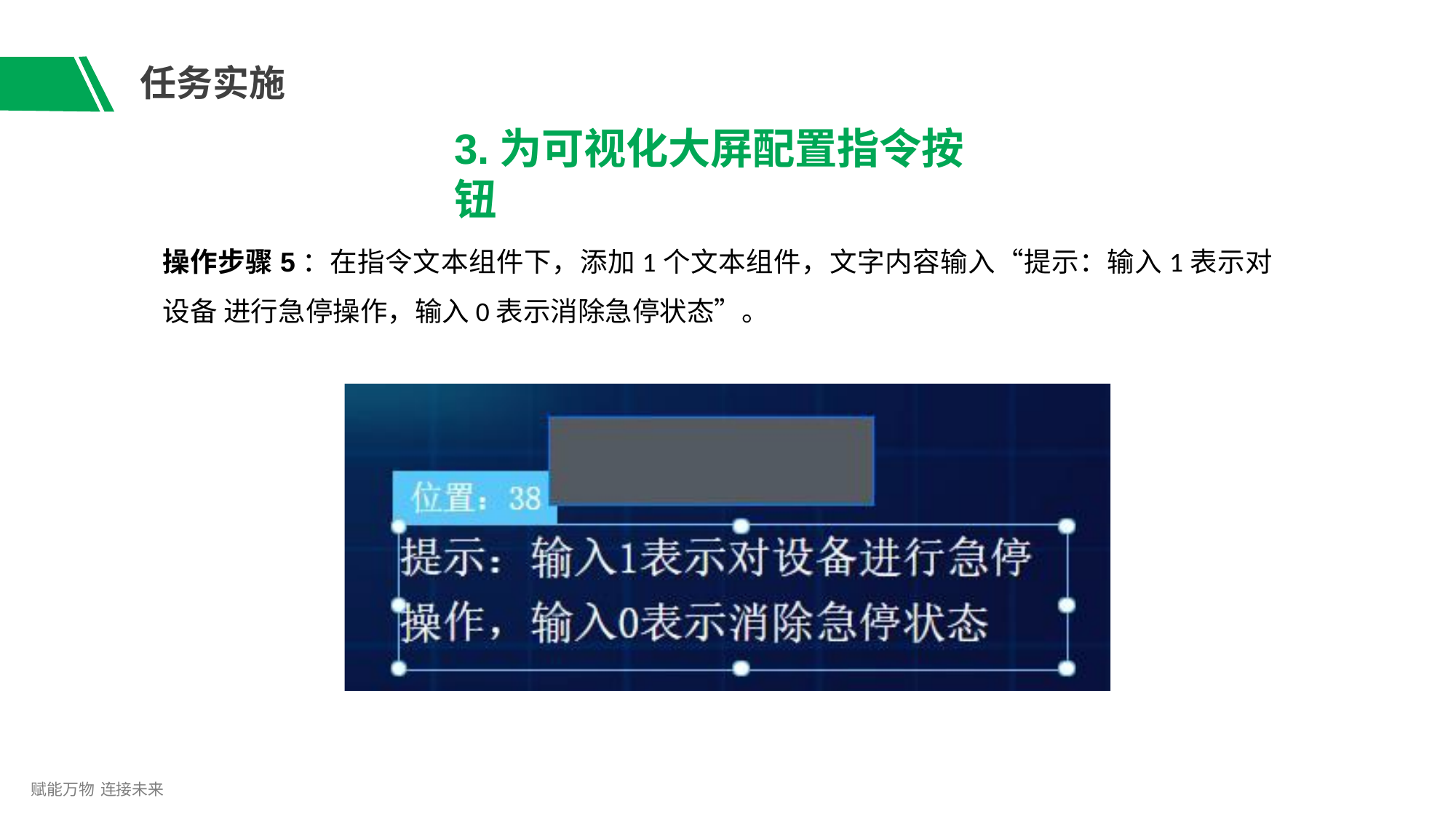

# 任务实施
3.为可视化大屏配置指令按钮
操作步骤5：在指令文本组件下，添加1个文本组件，文字内容输入“提示：输入1表示对设备 进行急停操作，输入0表示消除急停状态”。

赋能万物 连接未来